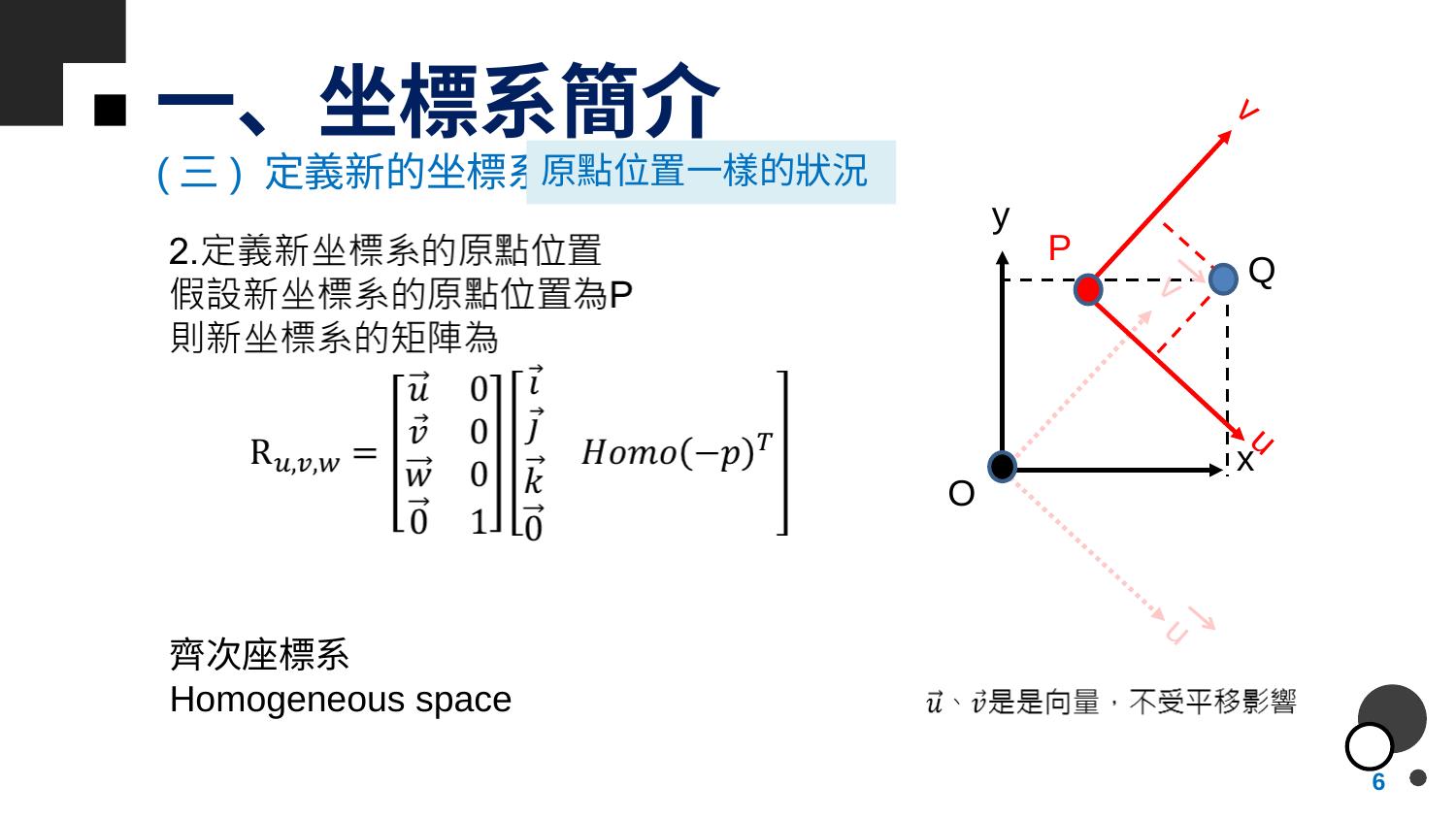

一、坐標系簡介
v
y
P
Q

v

u
x

O
u
(三) 定義新的坐標系
原點位置一樣的狀況

齊次座標系
Homogeneous space

6